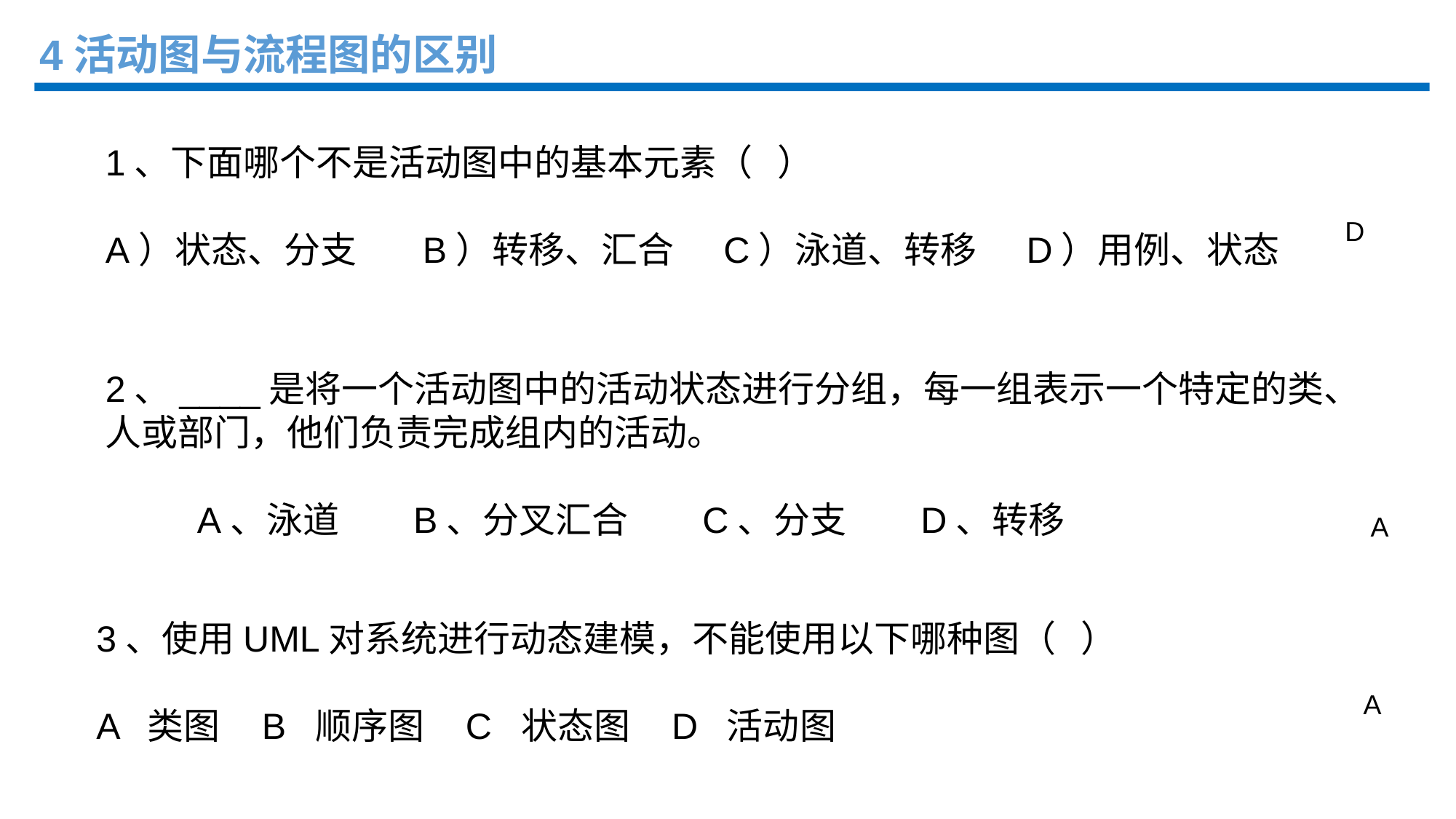

4活动图与流程图的区别
1、下面哪个不是活动图中的基本元素（   ）

A）状态、分支       B）转移、汇合     C）泳道、转移     D）用例、状态
D
2、____是将一个活动图中的活动状态进行分组，每一组表示一个特定的类、人或部门，他们负责完成组内的活动。

         A、泳道        B、分叉汇合        C、分支        D、转移
 A
3、使用UML对系统进行动态建模，不能使用以下哪种图（   ）

A  类图    B  顺序图    C  状态图    D  活动图
 A